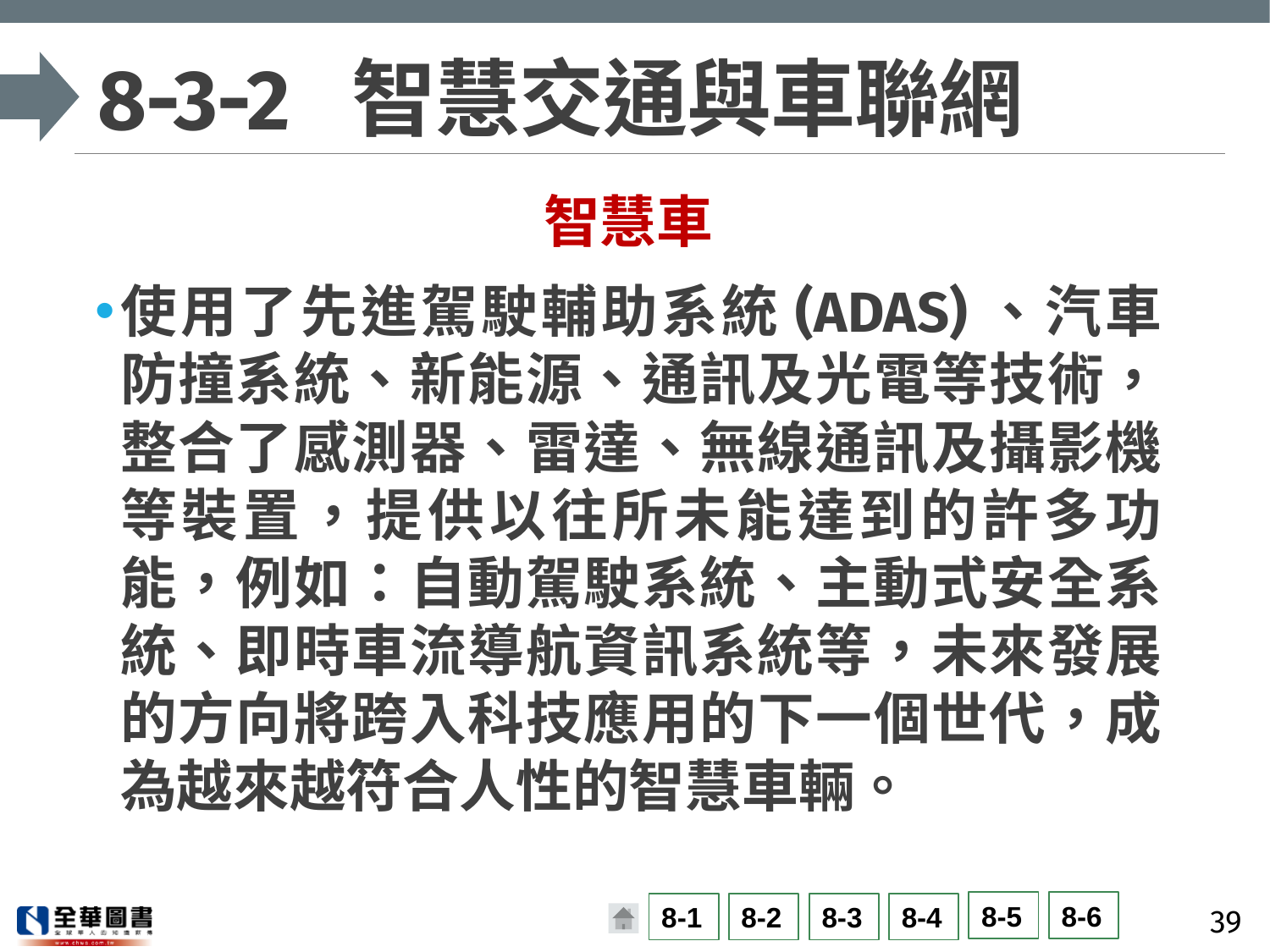

# 8-3-2	智慧交通與車聯網
智慧車
使用了先進駕駛輔助系統(ADAS)、汽車防撞系統、新能源、通訊及光電等技術，整合了感測器、雷達、無線通訊及攝影機等裝置，提供以往所未能達到的許多功能，例如：自動駕駛系統、主動式安全系統、即時車流導航資訊系統等，未來發展的方向將跨入科技應用的下一個世代，成為越來越符合人性的智慧車輛。
39